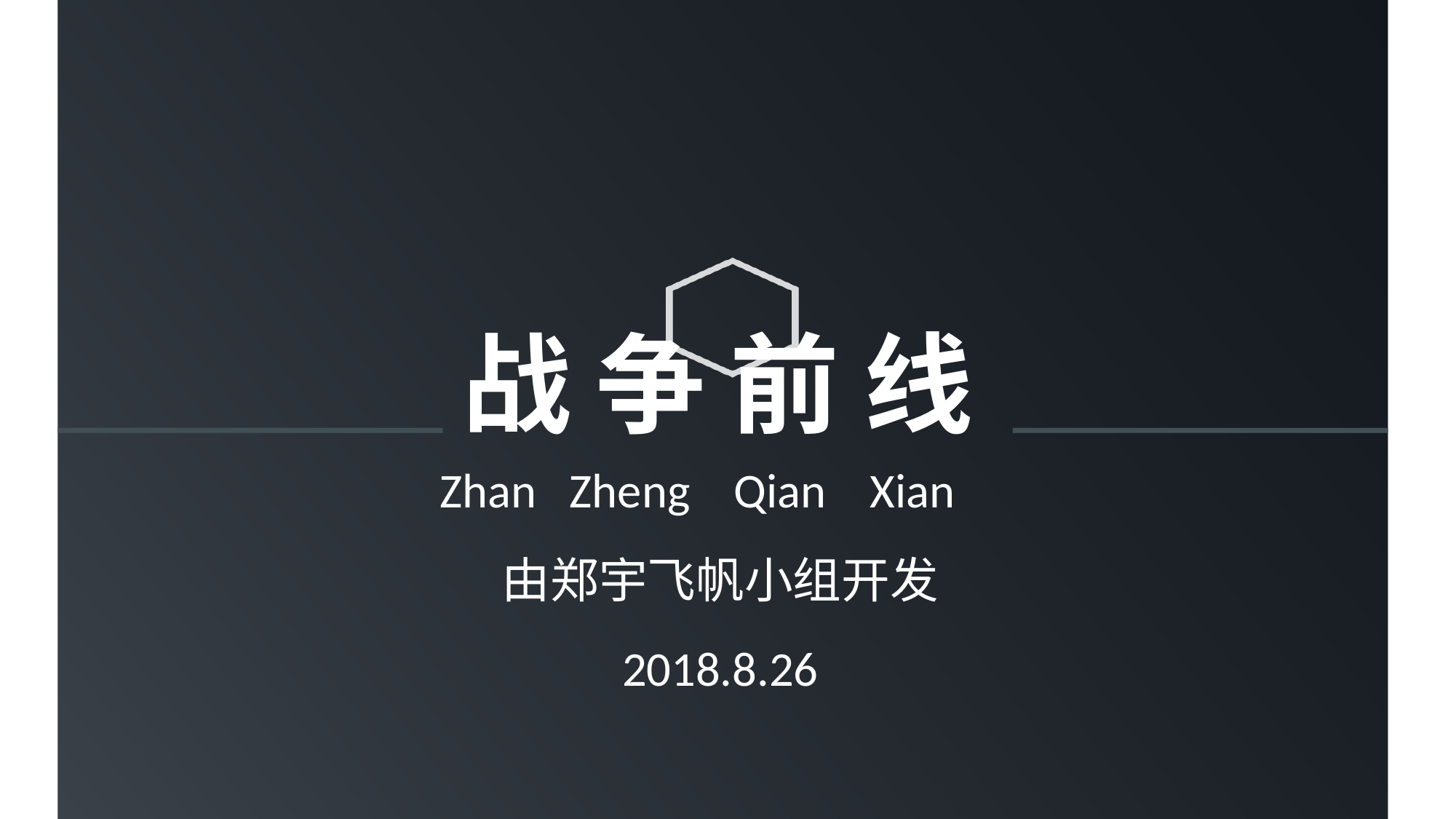

战 争 前 线
Zhan   Zheng    Qian    Xian
由郑宇飞帆小组开发
2018.8.26